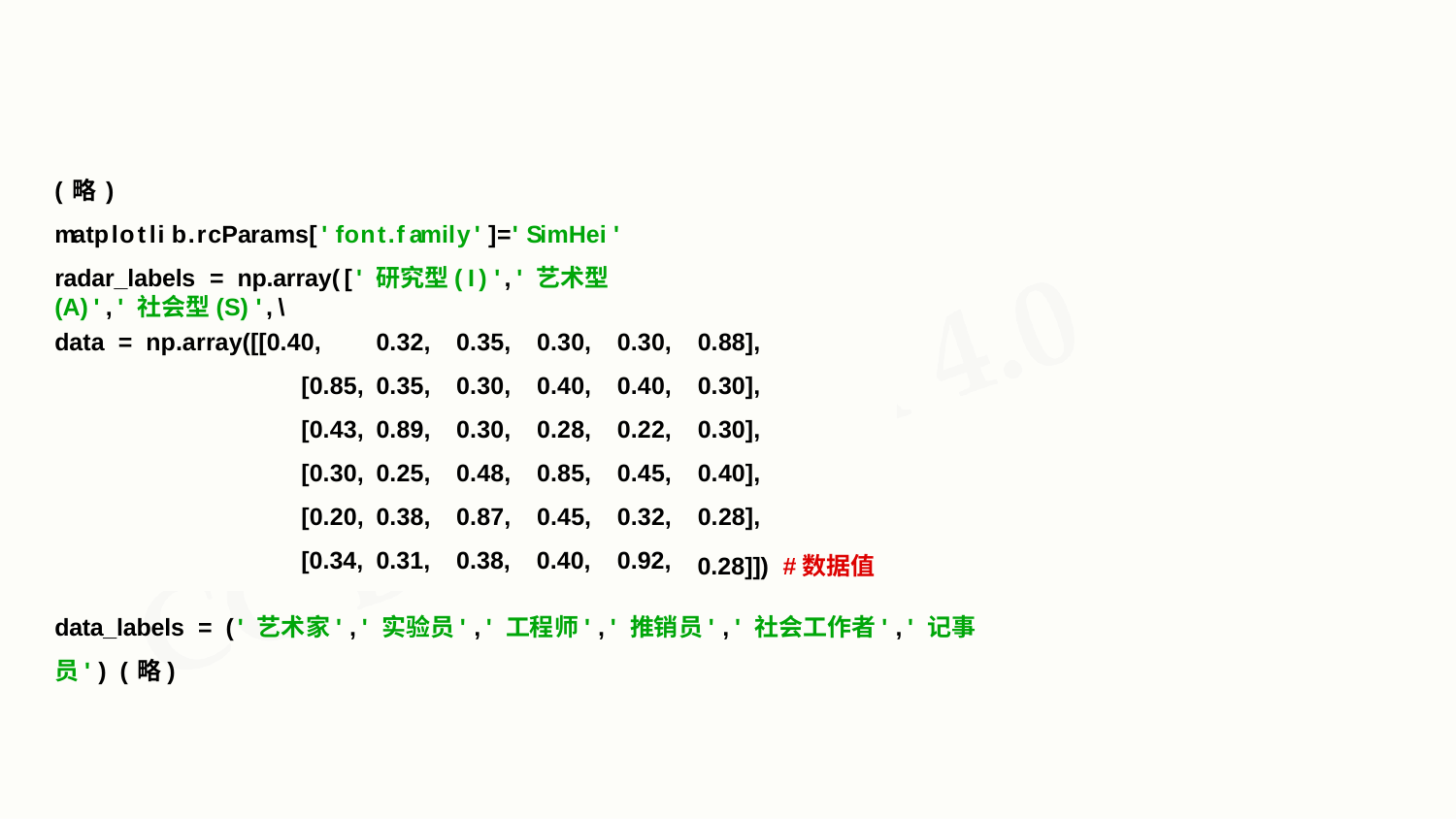

(略) matplotlib.rcParams['font.family']='SimHei'
radar_labels  =  np.array(['研究型(I)','艺术型(A)','社会型(S)',\
'企业型(E)','常规型(C)','现实型(R)'])

| data = np.array([[0.40, | 0.32, | 0.35, | 0.30, | 0.30, | 0.88], |
| --- | --- | --- | --- | --- | --- |
| [0.85, | 0.35, | 0.30, | 0.40, | 0.40, | 0.30], |
| [0.43, | 0.89, | 0.30, | 0.28, | 0.22, | 0.30], |
| [0.30, | 0.25, | 0.48, | 0.85, | 0.45, | 0.40], |
| [0.20, | 0.38, | 0.87, | 0.45, | 0.32, | 0.28], |
| [0.34, | 0.31, | 0.38, | 0.40, | 0.92, | 0.28]]) #数据值 |

data_labels  =  ('艺术家','实验员','工程师','推销员','社会工作者','记事员') (略)